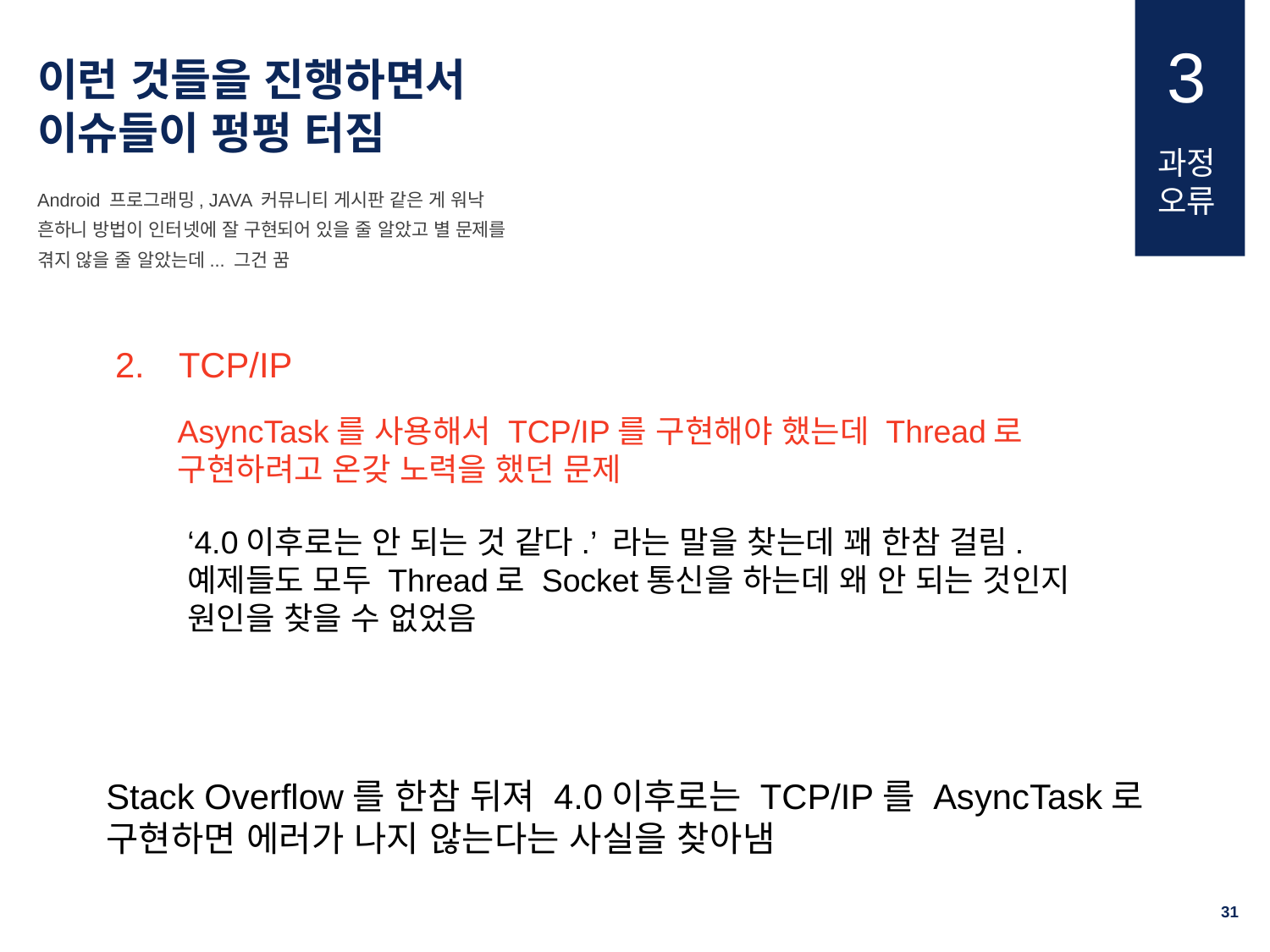

3

이런 것들을 진행하면서
이슈들이 펑펑 터짐
과정오류
Android 프로그래밍, JAVA 커뮤니티 게시판 같은 게 워낙 흔하니 방법이 인터넷에 잘 구현되어 있을 줄 알았고 별 문제를 겪지 않을 줄 알았는데... 그건 꿈
TCP/IP
AsyncTask를 사용해서 TCP/IP를 구현해야 했는데 Thread로 구현하려고 온갖 노력을 했던 문제
‘4.0이후로는 안 되는 것 같다.’ 라는 말을 찾는데 꽤 한참 걸림. 예제들도 모두 Thread로 Socket통신을 하는데 왜 안 되는 것인지 원인을 찾을 수 없었음
Stack Overflow를 한참 뒤져 4.0이후로는 TCP/IP를 AsyncTask로
구현하면 에러가 나지 않는다는 사실을 찾아냄
31